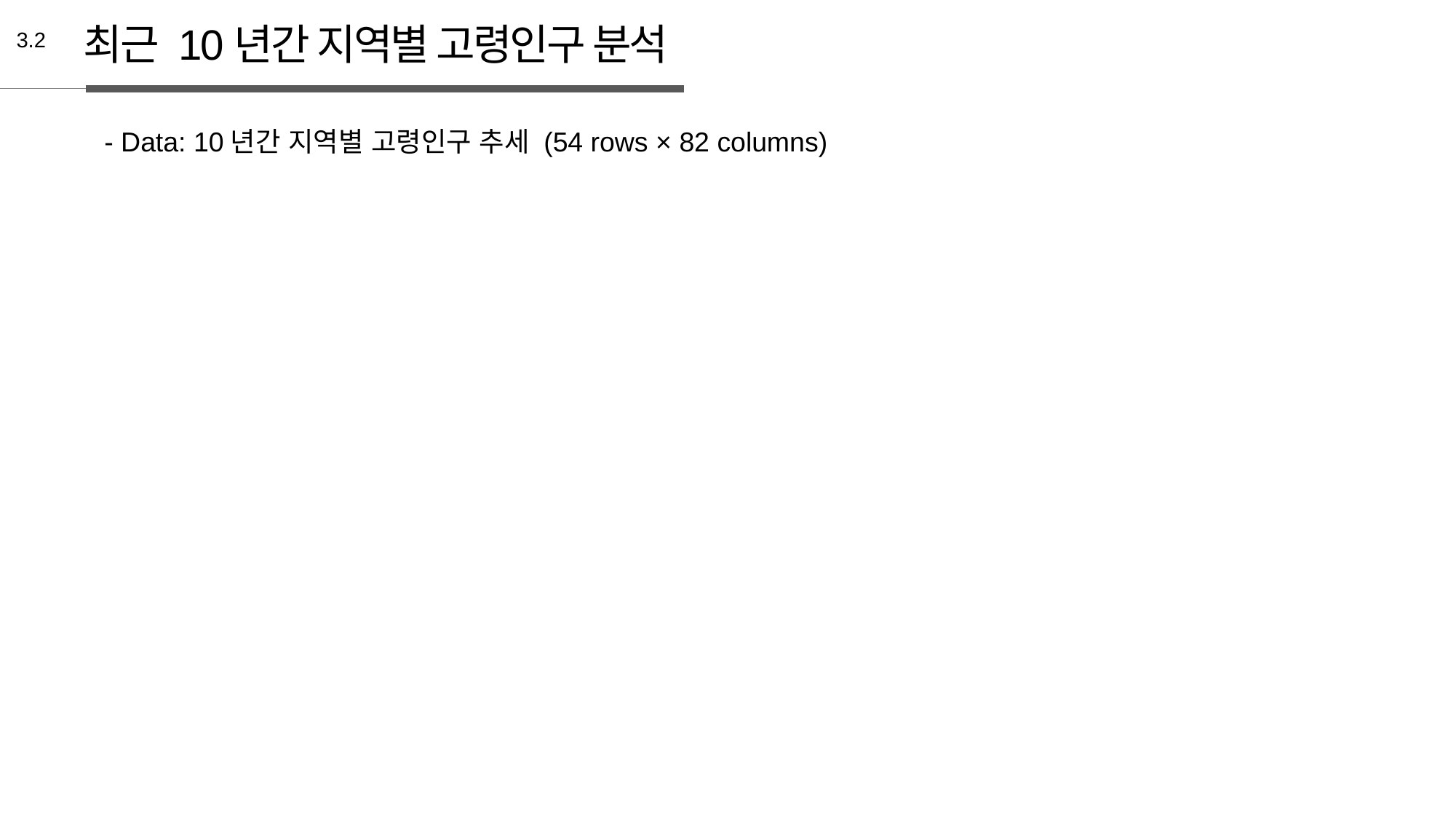

최근 10년간 지역별 고령인구 분석
3.2
 - Data: 10년간 지역별 고령인구 추세 (54 rows × 82 columns)